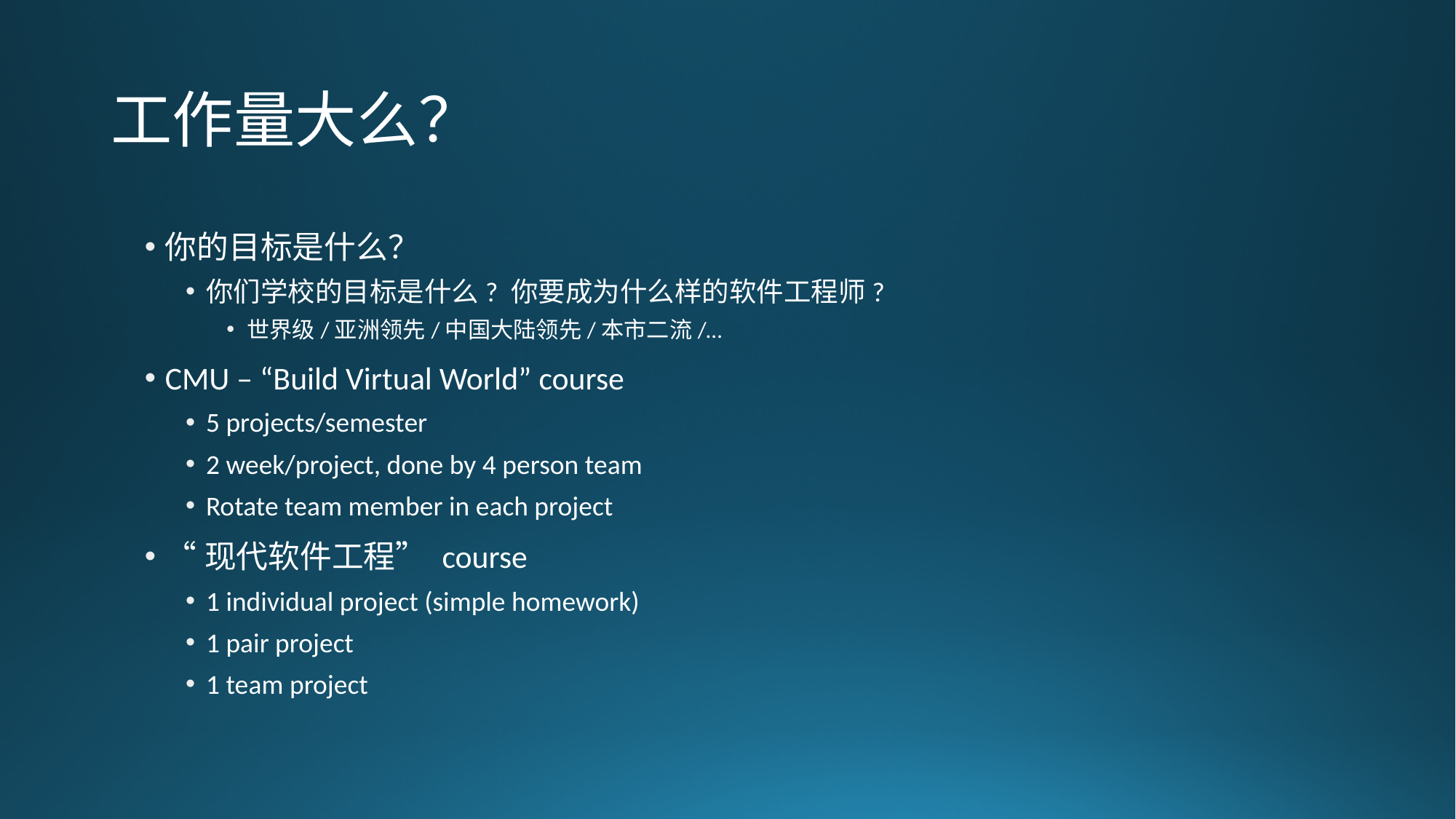

# 工作量大么？
你的目标是什么？
你们学校的目标是什么? 你要成为什么样的软件工程师?
世界级/亚洲领先/中国大陆领先/本市二流/…
CMU – “Build Virtual World” course
5 projects/semester
2 week/project, done by 4 person team
Rotate team member in each project
“现代软件工程” course
1 individual project (simple homework)
1 pair project
1 team project